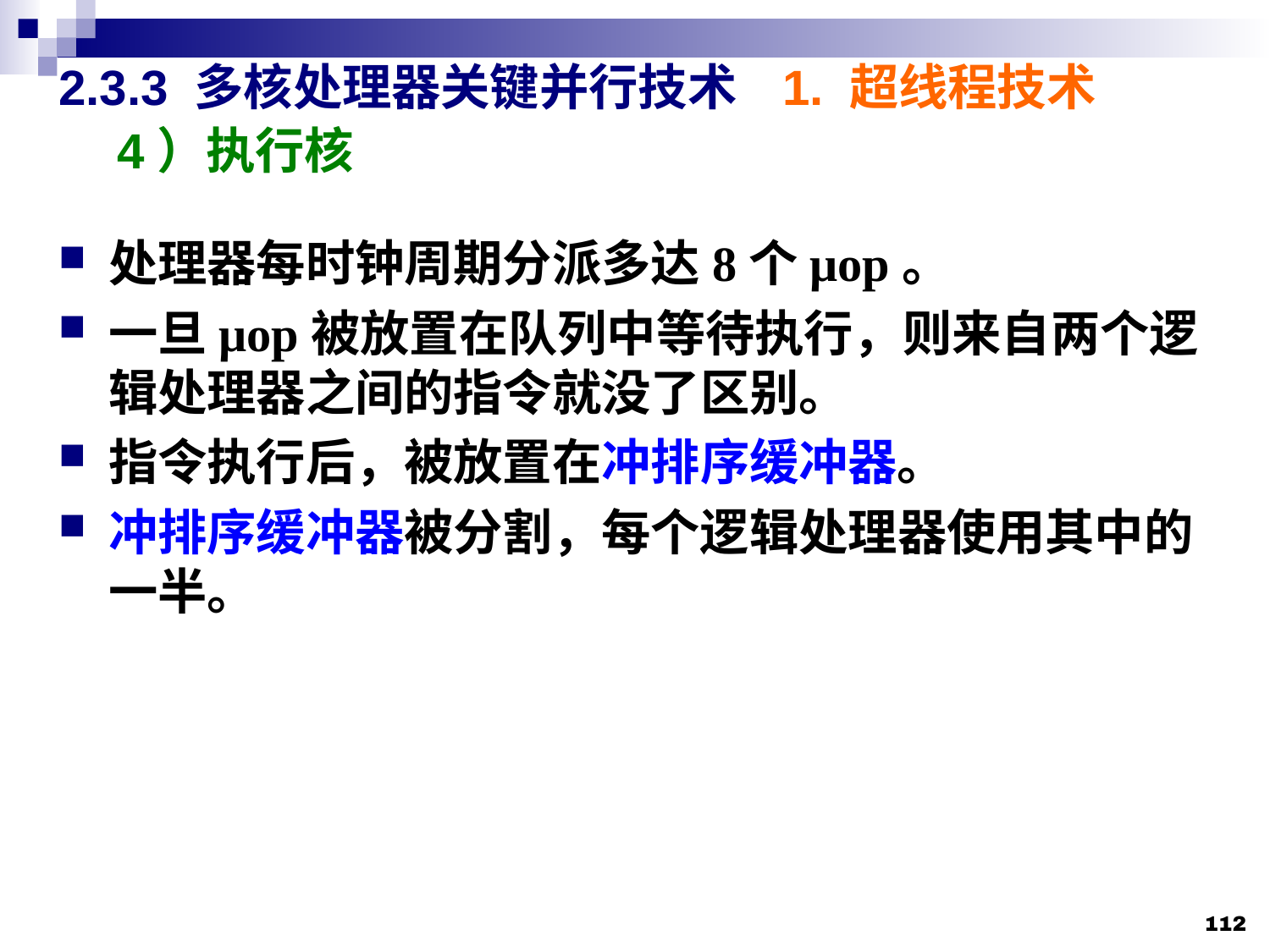

# 2.3.3 多核处理器关键并行技术
1. 超线程技术
4）执行核
处理器每时钟周期分派多达8个μop。
一旦μop被放置在队列中等待执行，则来自两个逻辑处理器之间的指令就没了区别。
指令执行后，被放置在冲排序缓冲器。
冲排序缓冲器被分割，每个逻辑处理器使用其中的一半。
112